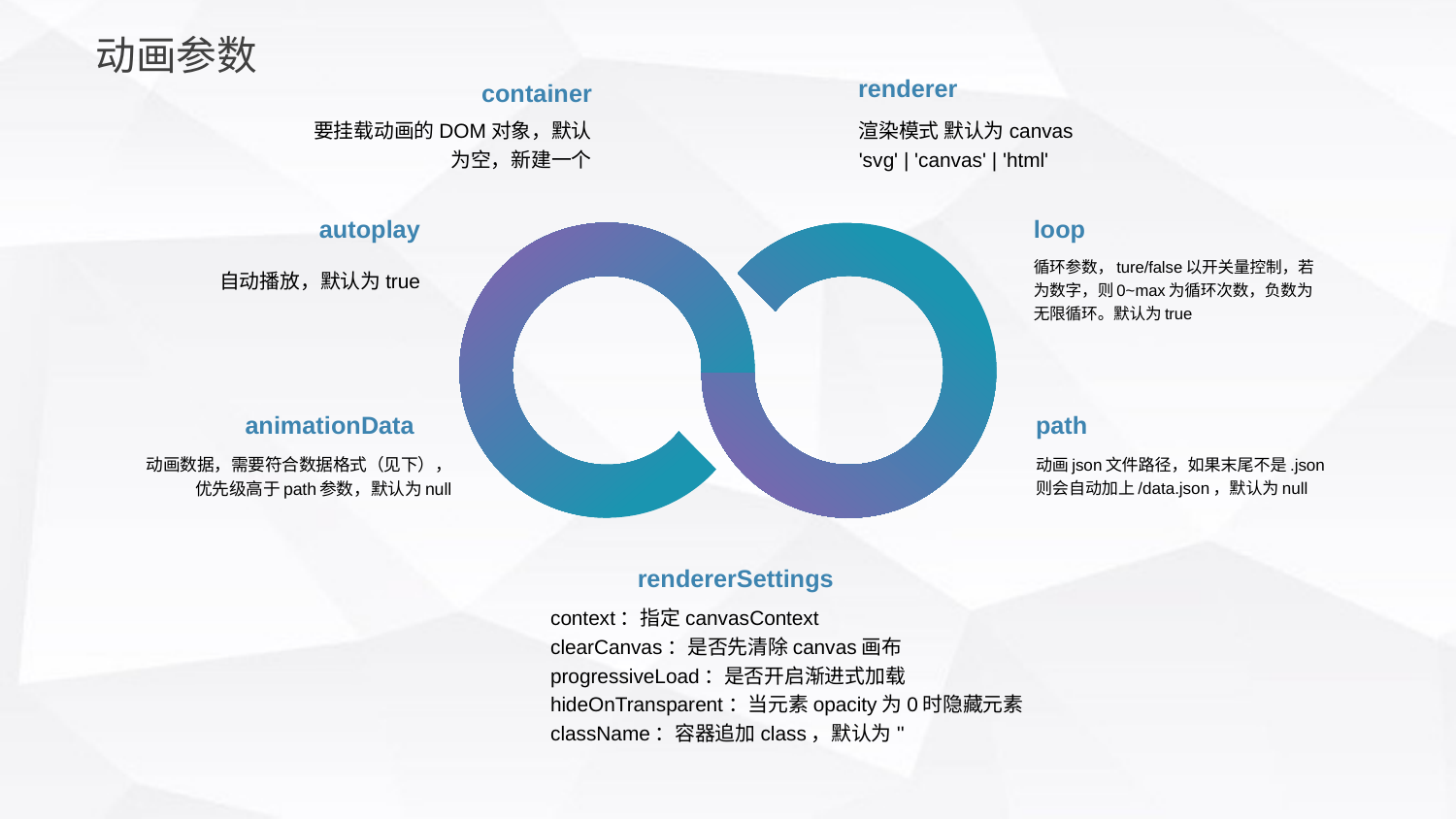

动画参数
renderer
渲染模式 默认为canvas
'svg' | 'canvas' | 'html'
container
要挂载动画的DOM对象，默认为空，新建一个
autoplay
自动播放，默认为true
loop
循环参数，ture/false以开关量控制，若为数字，则0~max为循环次数，负数为无限循环。默认为true
animationData
动画数据，需要符合数据格式（见下），优先级高于path参数，默认为null
path
动画json文件路径，如果末尾不是.json则会自动加上/data.json，默认为null

rendererSettings
context：指定canvasContext
clearCanvas：是否先清除canvas画布
progressiveLoad：是否开启渐进式加载
hideOnTransparent：当元素opacity为0时隐藏元素
className：容器追加class，默认为''